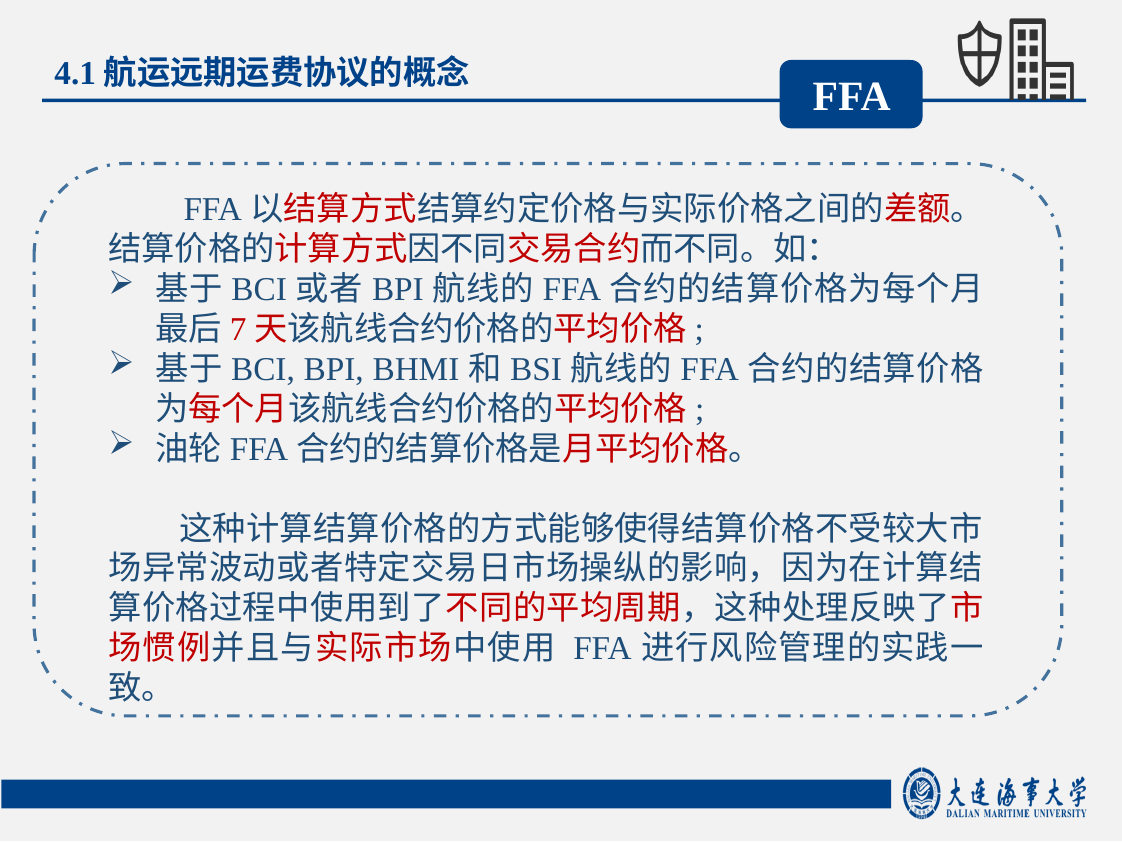

4.1航运远期运费协议的概念

FFA

        FFA以结算方式结算约定价格与实际价格之间的差额。结算价格的计算方式因不同交易合约而不同。如：
基于BCI或者BPI航线的FFA合约的结算价格为每个月最后7天该航线合约价格的平均价格;
基于BCI, BPI, BHMI和BSI航线的FFA合约的结算价格为每个月该航线合约价格的平均价格;
油轮FFA合约的结算价格是月平均价格。

        这种计算结算价格的方式能够使得结算价格不受较大市场异常波动或者特定交易日市场操纵的影响，因为在计算结算价格过程中使用到了不同的平均周期，这种处理反映了市场惯例并且与实际市场中使用 FFA进行风险管理的实践一致。